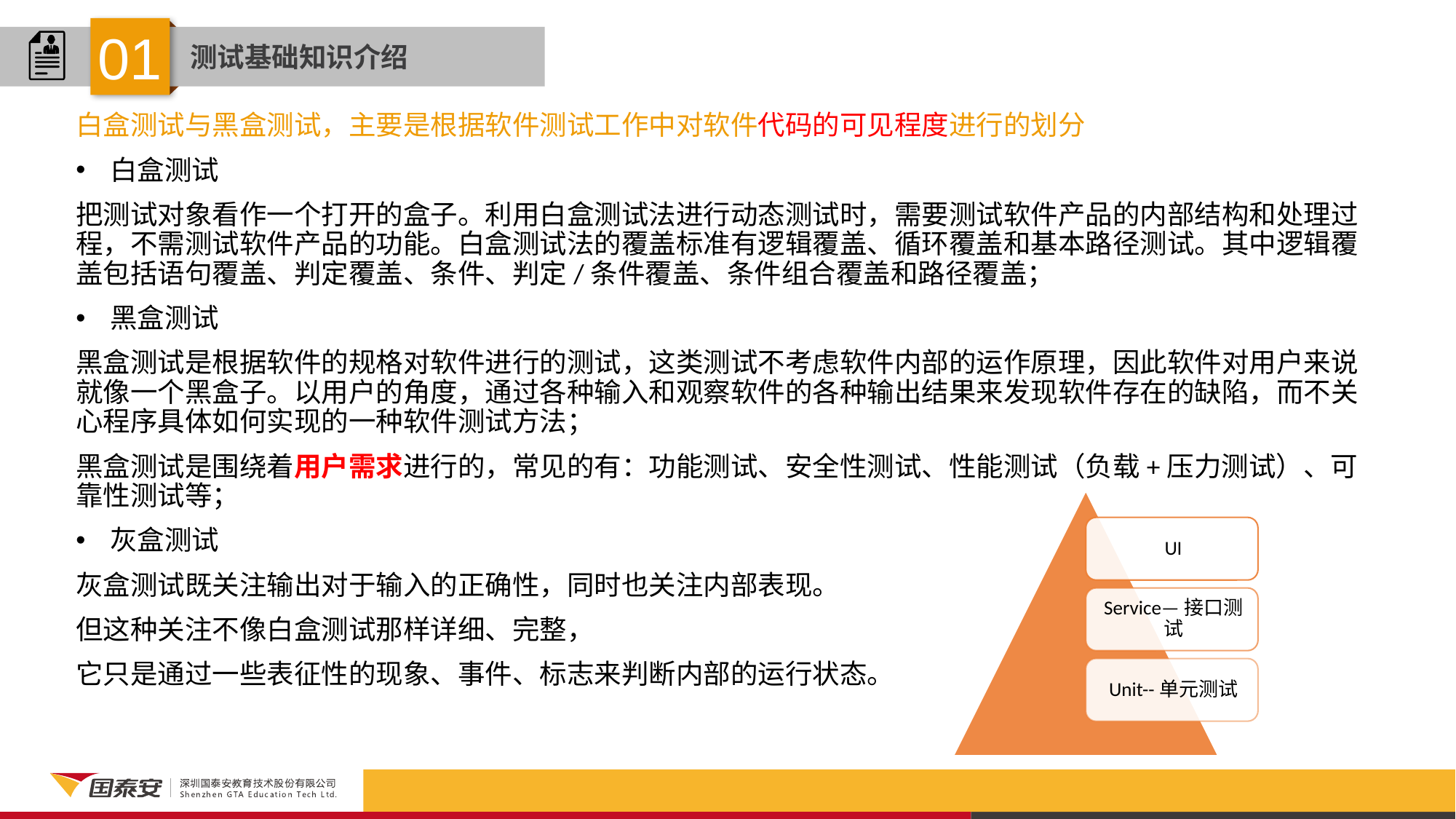

01

测试基础知识介绍
白盒测试与黑盒测试，主要是根据软件测试工作中对软件代码的可见程度进行的划分
白盒测试
把测试对象看作一个打开的盒子。利用白盒测试法进行动态测试时，需要测试软件产品的内部结构和处理过程，不需测试软件产品的功能。白盒测试法的覆盖标准有逻辑覆盖、循环覆盖和基本路径测试。其中逻辑覆盖包括语句覆盖、判定覆盖、条件、判定/条件覆盖、条件组合覆盖和路径覆盖；
黑盒测试
黑盒测试是根据软件的规格对软件进行的测试，这类测试不考虑软件内部的运作原理，因此软件对用户来说就像一个黑盒子。以用户的角度，通过各种输入和观察软件的各种输出结果来发现软件存在的缺陷，而不关心程序具体如何实现的一种软件测试方法；
黑盒测试是围绕着用户需求进行的，常见的有：功能测试、安全性测试、性能测试（负载+压力测试）、可靠性测试等；
灰盒测试
灰盒测试既关注输出对于输入的正确性，同时也关注内部表现。
但这种关注不像白盒测试那样详细、完整，
它只是通过一些表征性的现象、事件、标志来判断内部的运行状态。

UI
Service—接口测试
Unit--单元测试